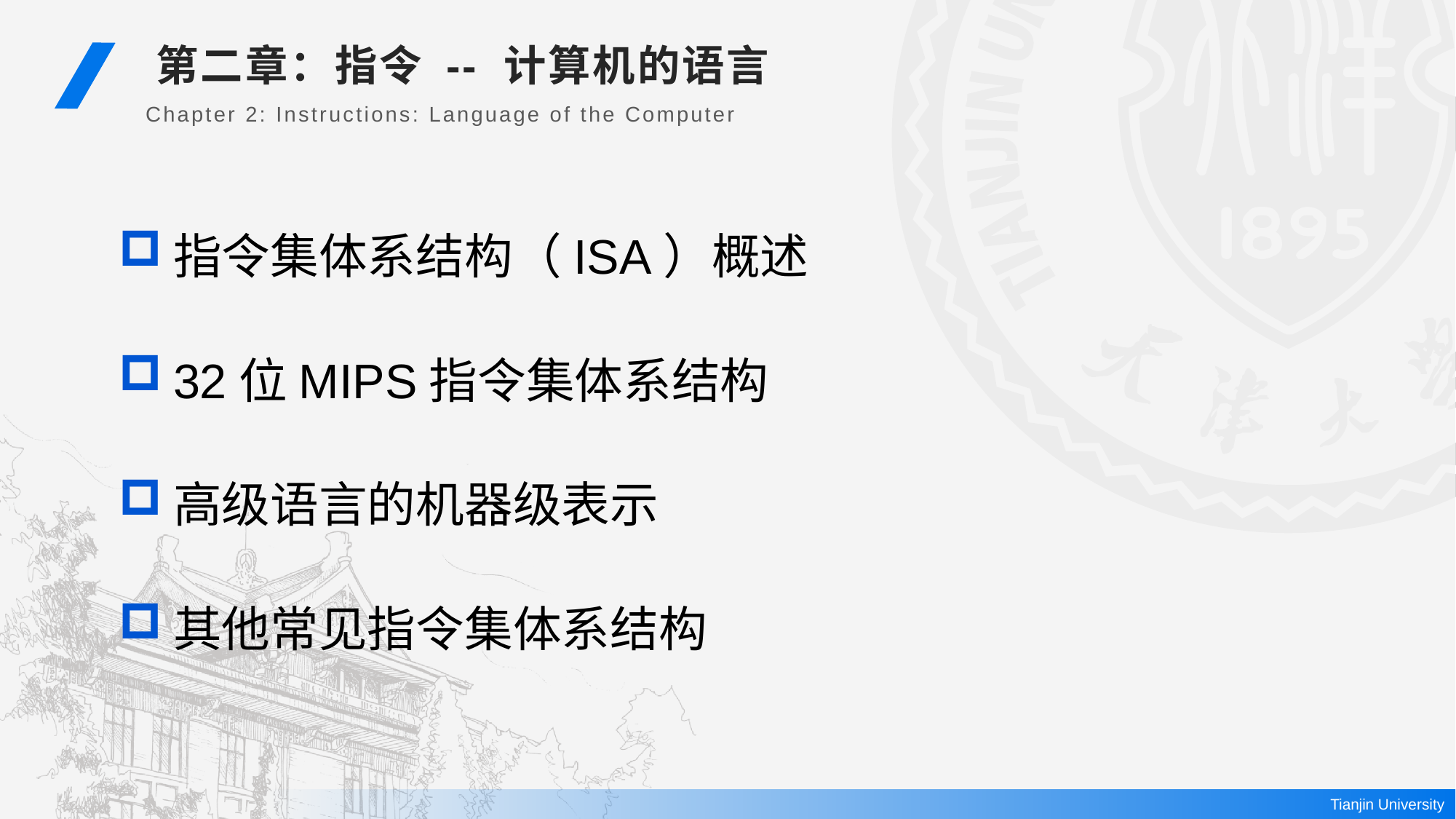

第二章：指令 -- 计算机的语言
Chapter 2: Instructions: Language of the Computer
指令集体系结构（ISA）概述
32位MIPS指令集体系结构
高级语言的机器级表示
其他常见指令集体系结构